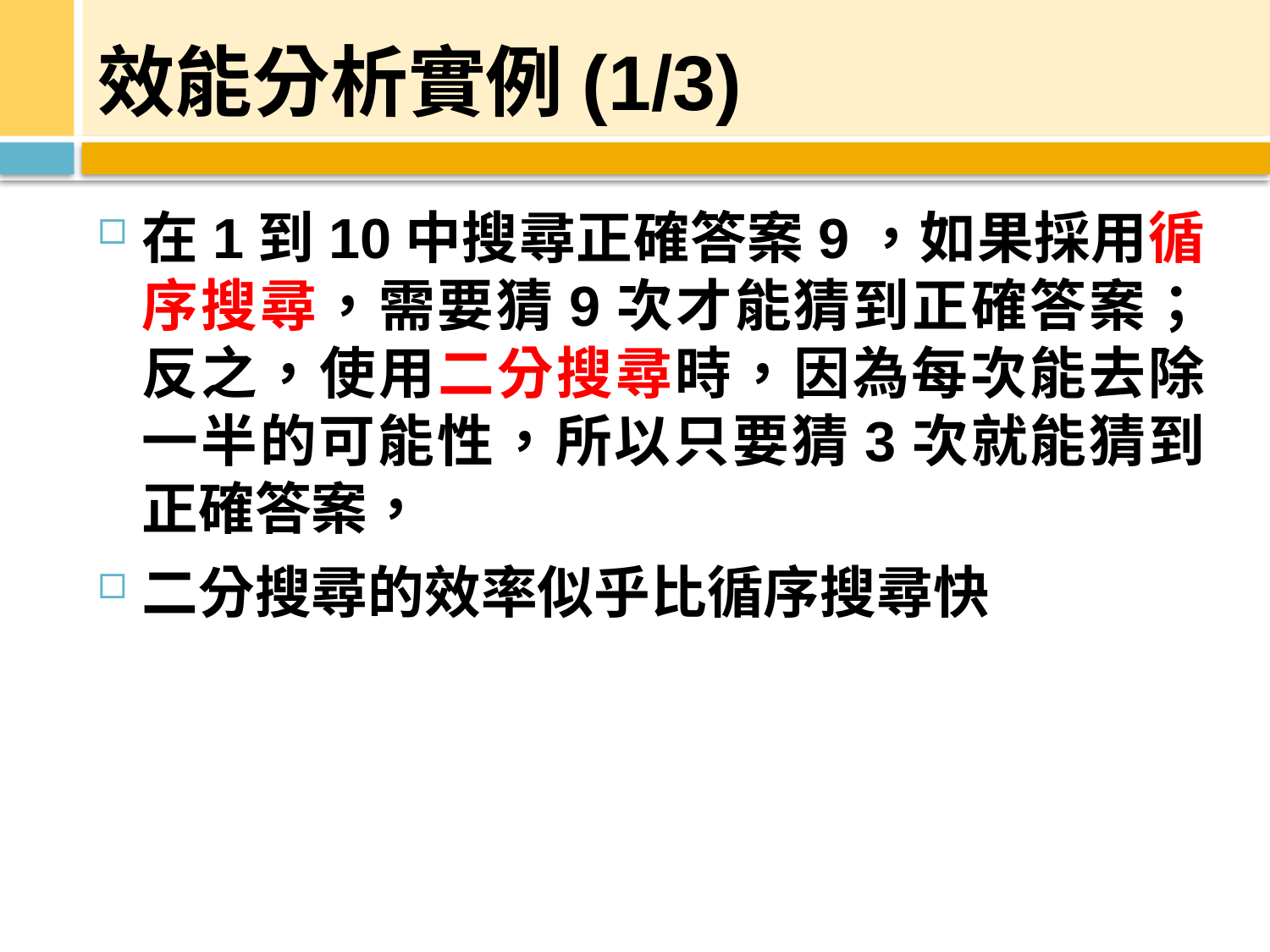

# 效能分析實例(1/3)
在1到10中搜尋正確答案9，如果採用循序搜尋，需要猜9次才能猜到正確答案；反之，使用二分搜尋時，因為每次能去除一半的可能性，所以只要猜3次就能猜到正確答案，
二分搜尋的效率似乎比循序搜尋快